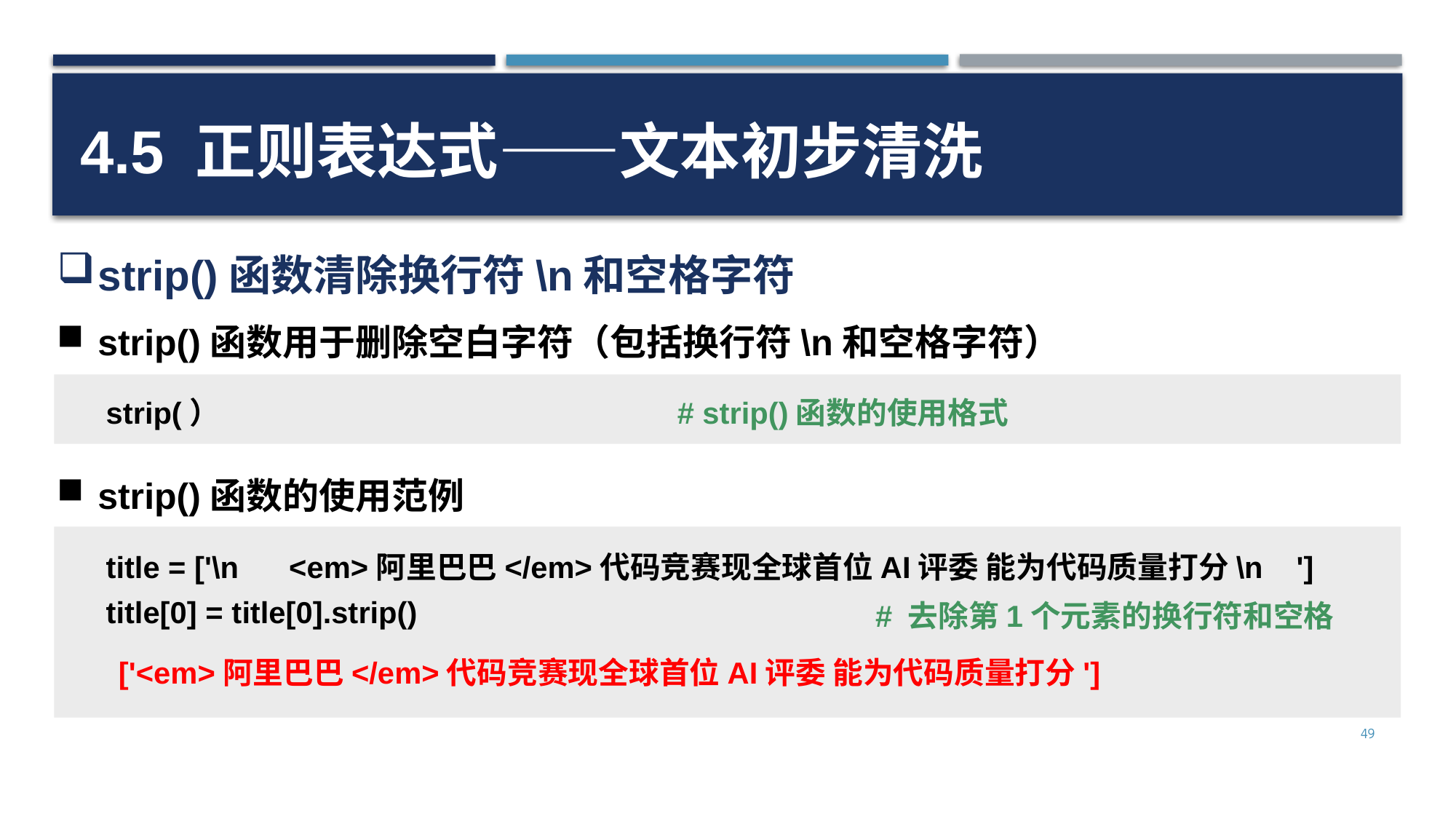

4.5 正则表达式——文本初步清洗
strip()函数清除换行符\n和空格字符
strip()函数用于删除空白字符（包括换行符\n和空格字符）

strip(）
# strip()函数的使用格式
strip()函数的使用范例

title = ['\n      <em>阿里巴巴</em>代码竞赛现全球首位AI评委 能为代码质量打分\n    ']
title[0] = title[0].strip()

# 去除第1个元素的换行符和空格
['<em>阿里巴巴</em>代码竞赛现全球首位AI评委 能为代码质量打分']
49